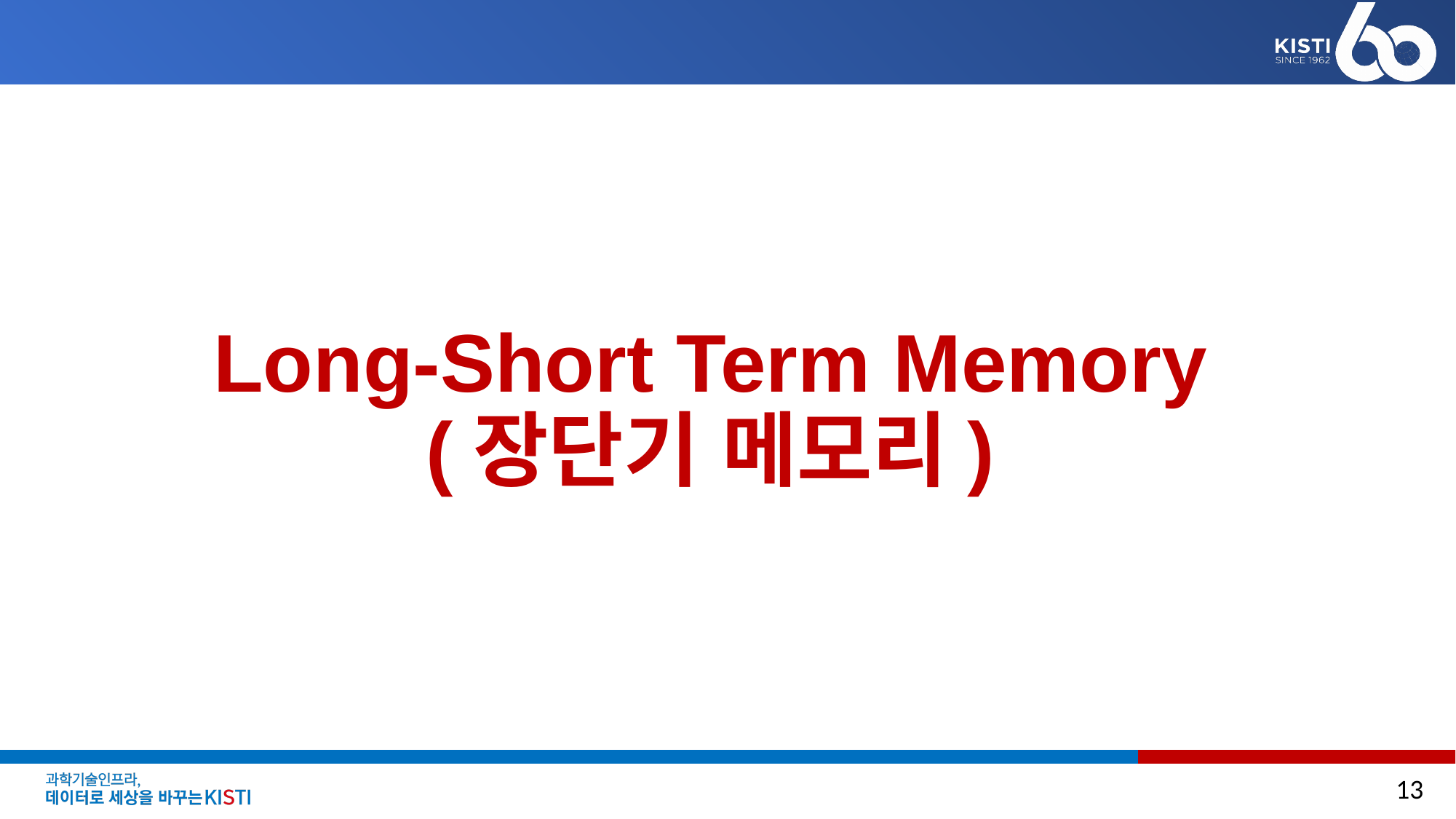

# Long-Short Term Memory (장단기 메모리)
13